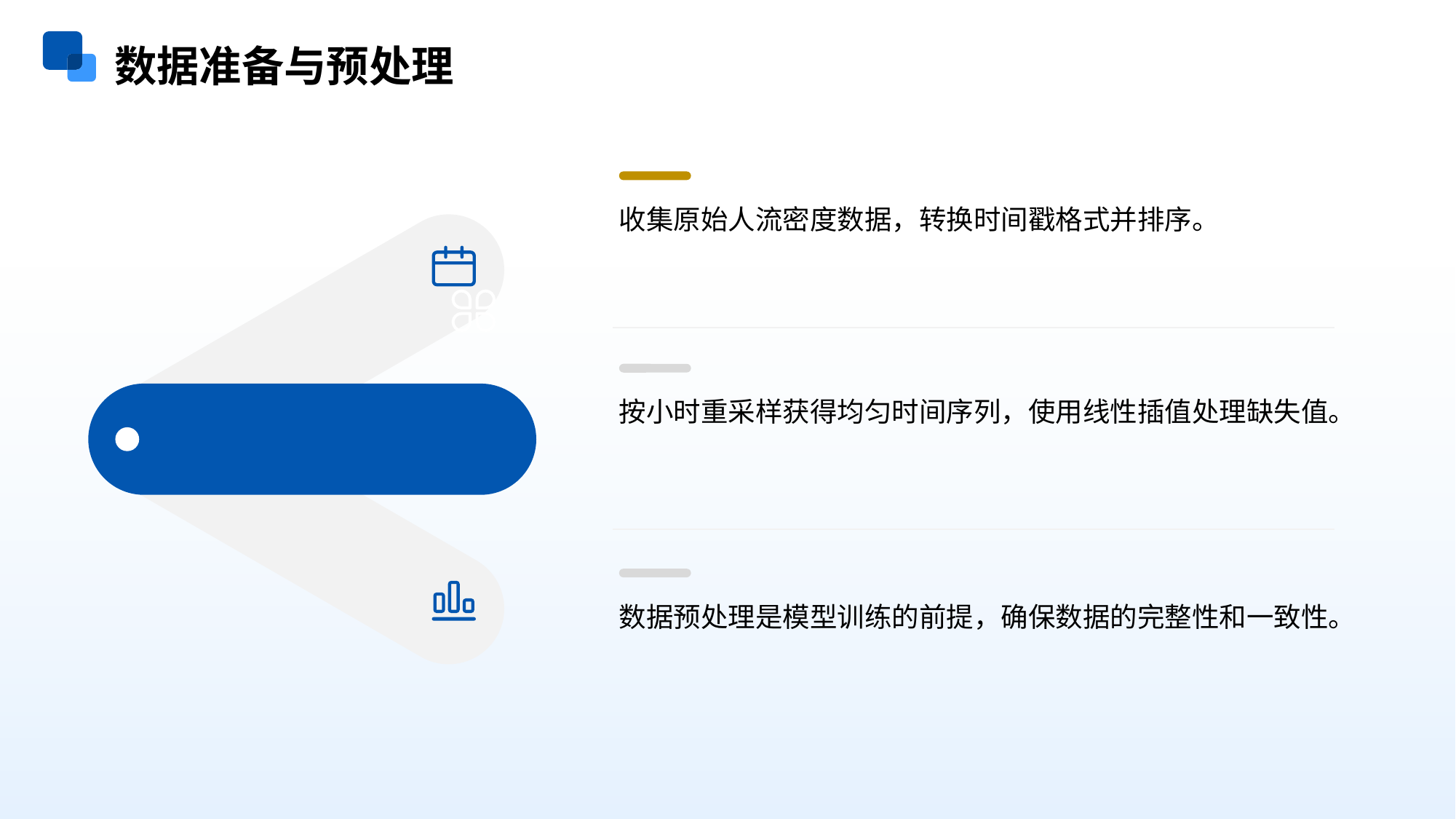

数据准备与预处理

收集原始人流密度数据，转换时间戳格式并排序。

按小时重采样获得均匀时间序列，使用线性插值处理缺失值。

数据预处理是模型训练的前提，确保数据的完整性和一致性。